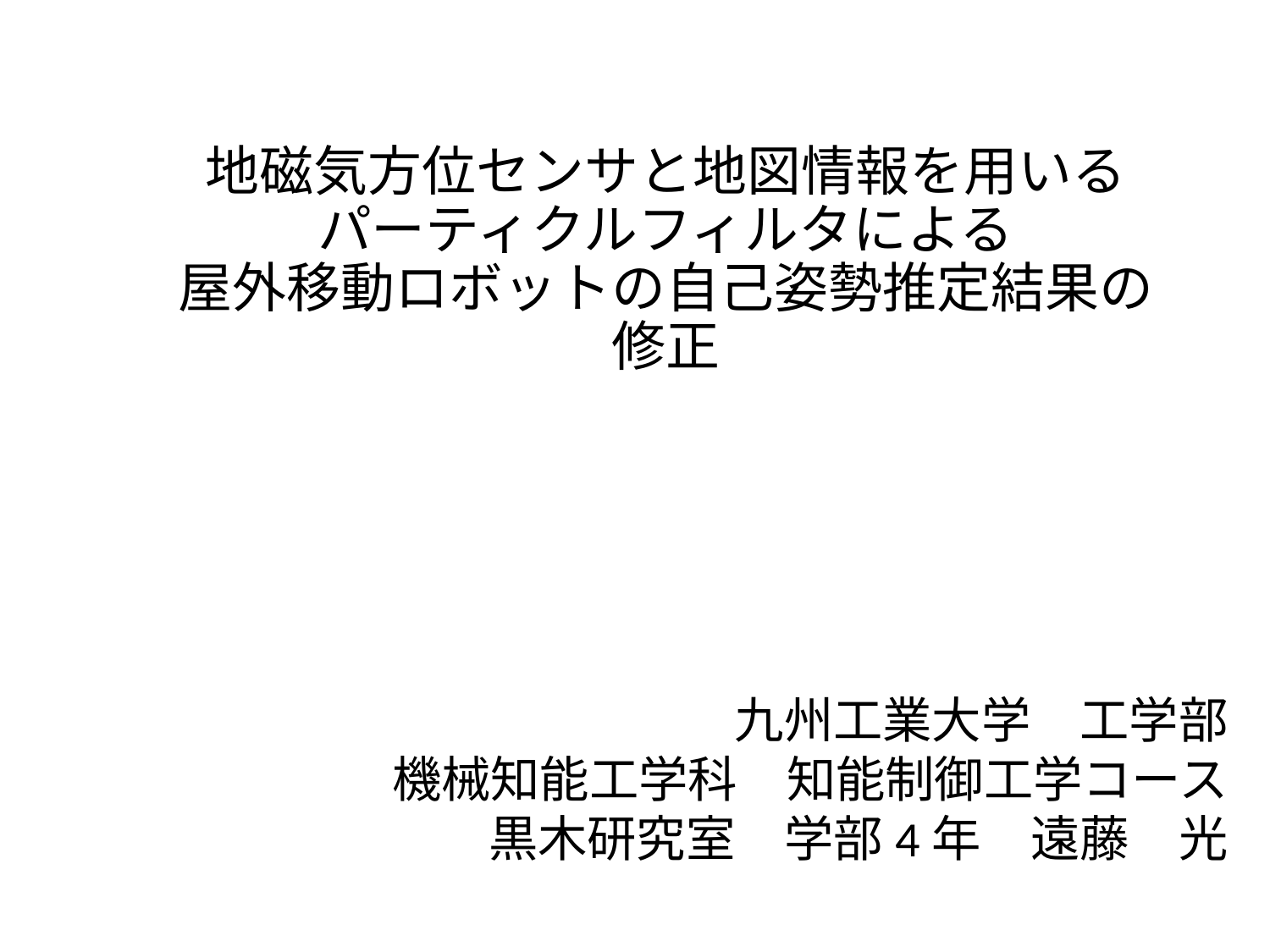

# 地磁気方位センサと地図情報を用いる パーティクルフィルタによる 屋外移動ロボットの自己姿勢推定結果の修正
九州工業大学　工学部
機械知能工学科　知能制御工学コース
黒木研究室　学部4年　遠藤　光